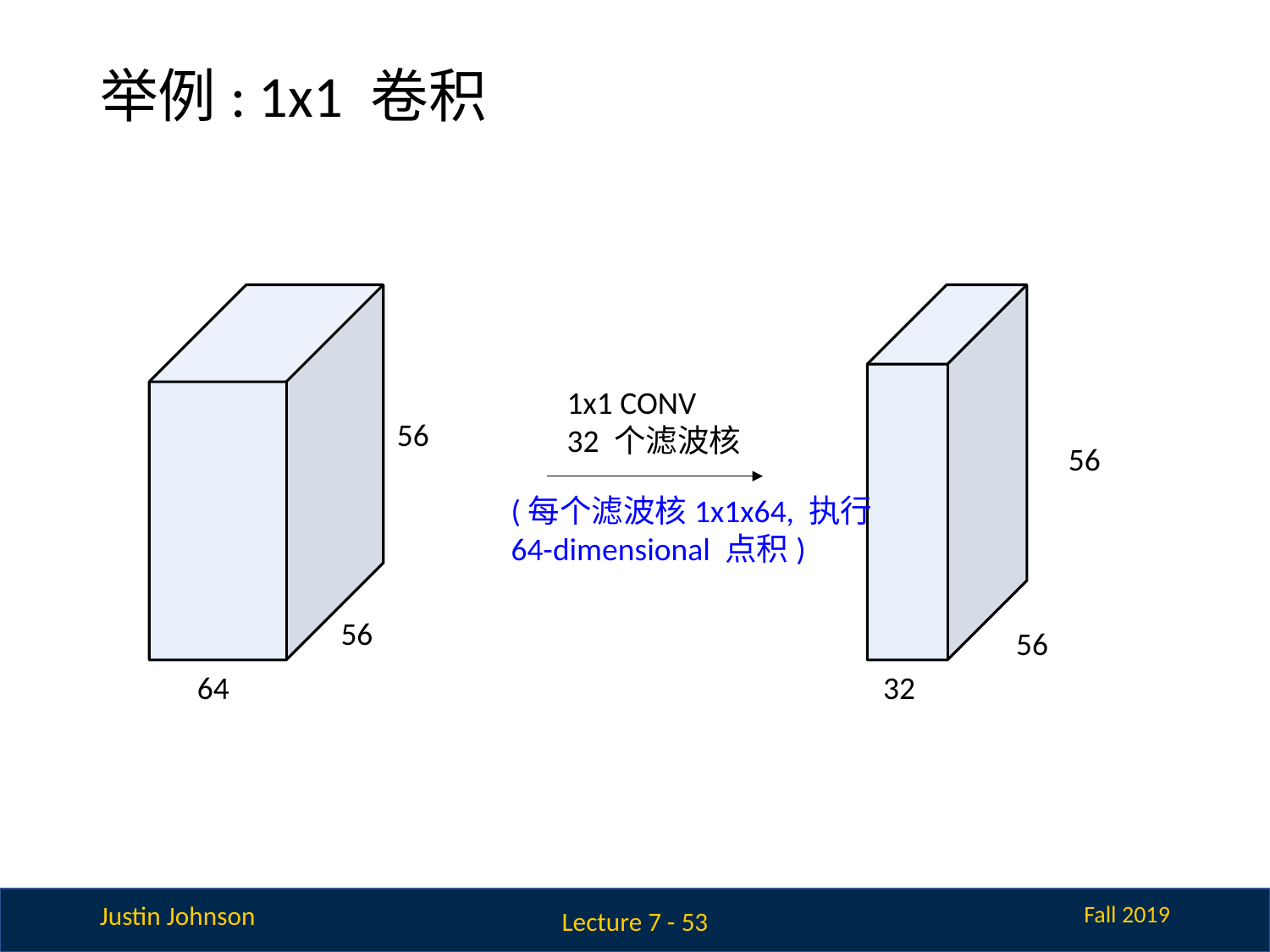

# 举例: 1x1 卷积

1x1 CONV
32 个滤波核
56
56
(每个滤波核1x1x64, 执行64-dimensional 点积)
56
56
64
32
Lecture 7 - 53